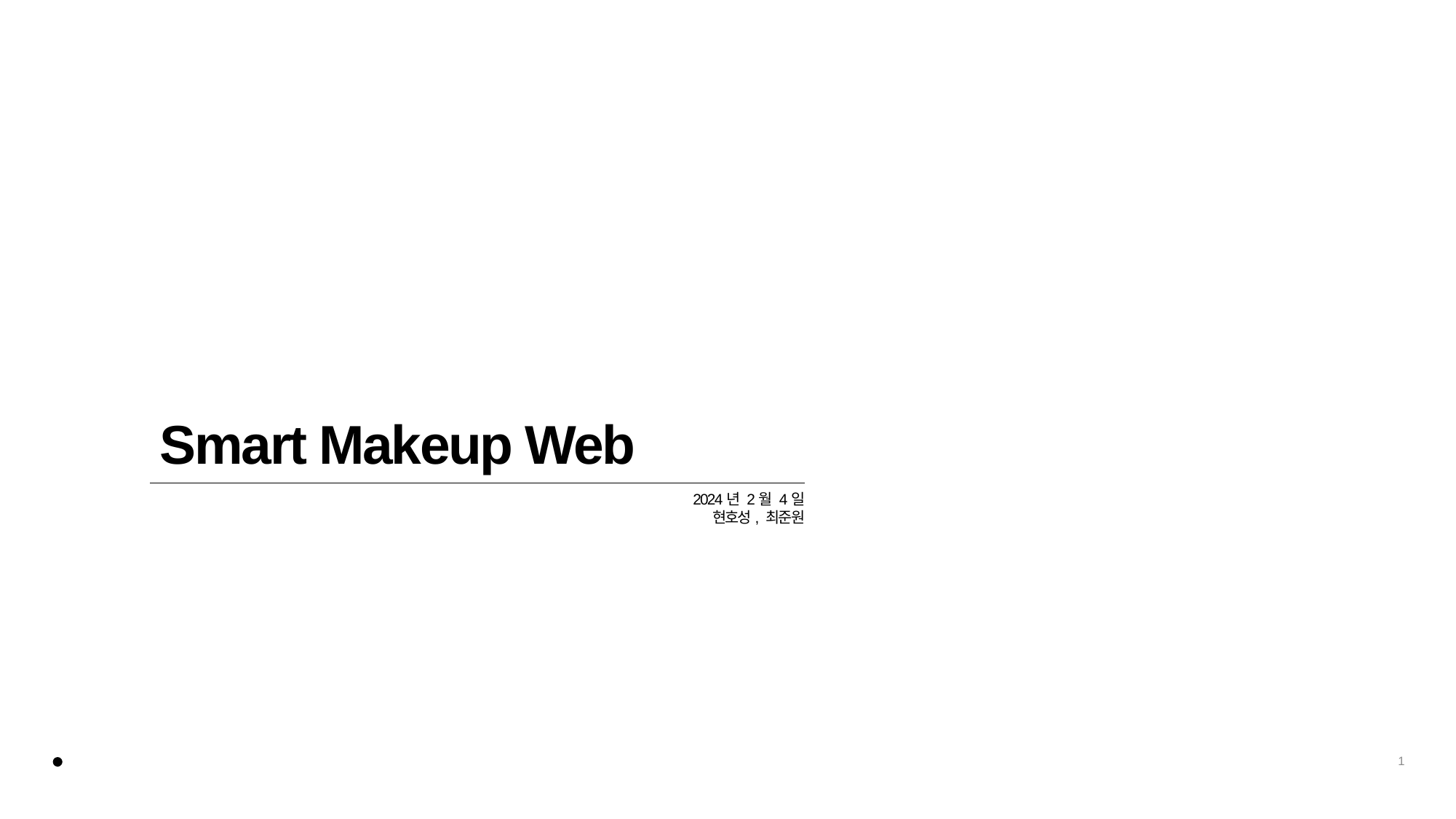

Smart Makeup Web
2024년 2월 4일
현호성, 최준원
1